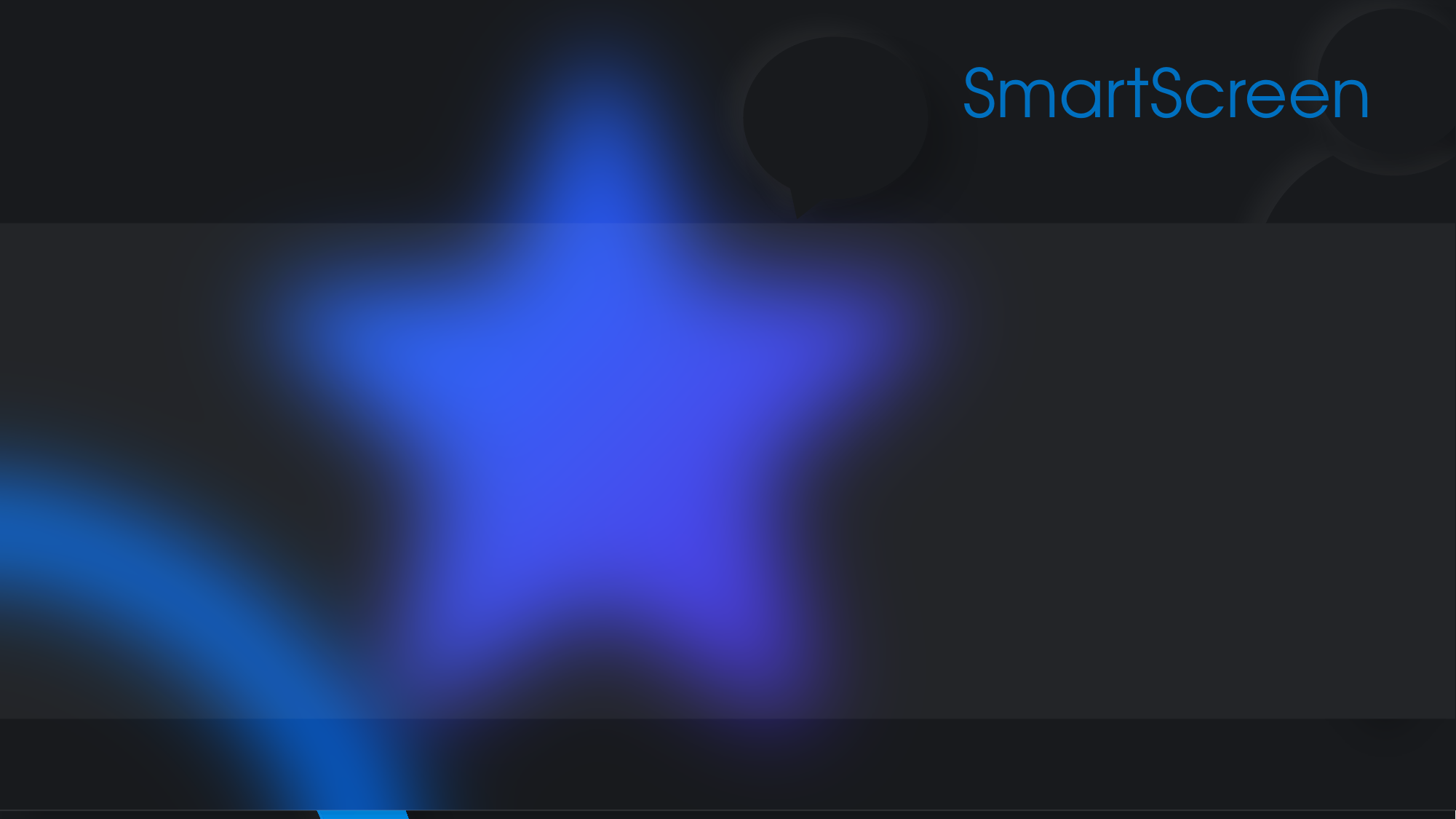

SmartScreen

06

语音控制

02

天气预测

03

股票行情

04

油价信息

05

智能家居

01

人脸识别